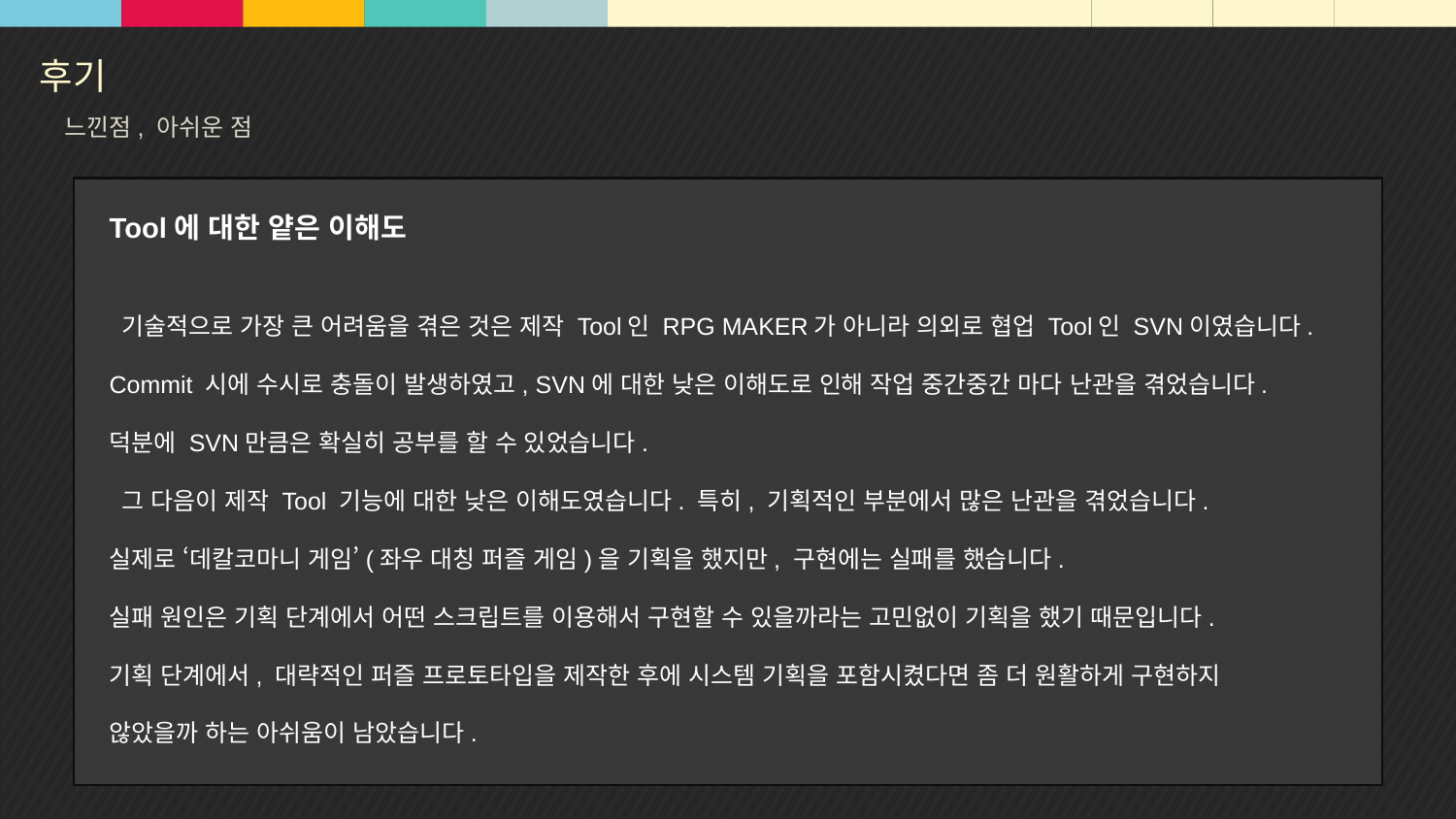

느낀점, 아쉬운 점

Tool에 대한 얕은 이해도

 기술적으로 가장 큰 어려움을 겪은 것은 제작 Tool인 RPG MAKER가 아니라 의외로 협업 Tool인 SVN이였습니다.

Commit 시에 수시로 충돌이 발생하였고, SVN에 대한 낮은 이해도로 인해 작업 중간중간 마다 난관을 겪었습니다.

덕분에 SVN만큼은 확실히 공부를 할 수 있었습니다.

 그 다음이 제작 Tool 기능에 대한 낮은 이해도였습니다. 특히, 기획적인 부분에서 많은 난관을 겪었습니다.

실제로 ‘데칼코마니 게임’(좌우 대칭 퍼즐 게임)을 기획을 했지만, 구현에는 실패를 했습니다.

실패 원인은 기획 단계에서 어떤 스크립트를 이용해서 구현할 수 있을까라는 고민없이 기획을 했기 때문입니다.

기획 단계에서, 대략적인 퍼즐 프로토타입을 제작한 후에 시스템 기획을 포함시켰다면 좀 더 원활하게 구현하지

않았을까 하는 아쉬움이 남았습니다.